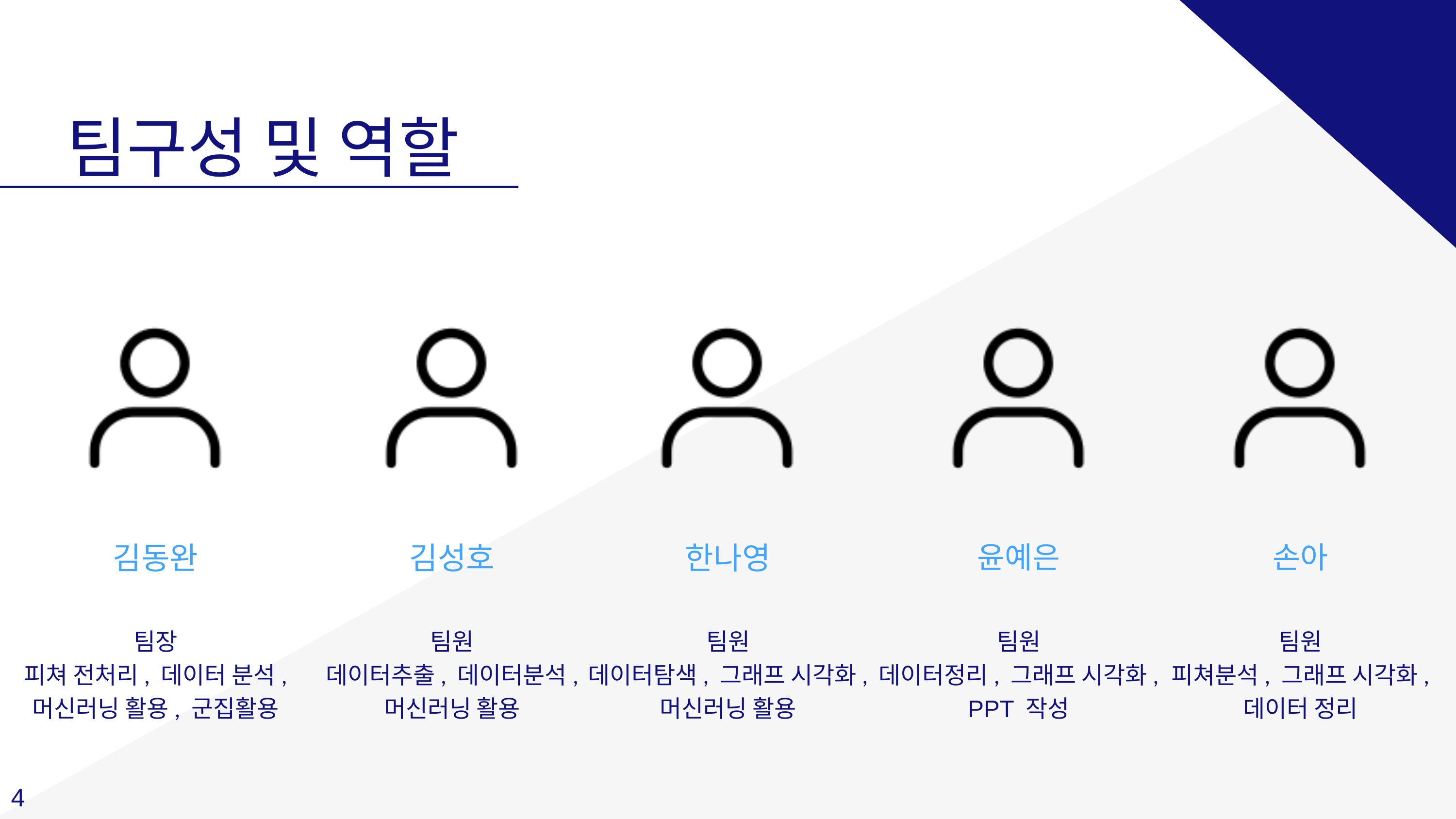

팀구성 및 역할

윤예은
손아
김동완
김성호
한나영
팀장
피쳐 전처리, 데이터 분석,
머신러닝 활용, 군집활용
팀원
데이터추출, 데이터분석,
머신러닝 활용
팀원
데이터탐색, 그래프 시각화,
머신러닝 활용
팀원
데이터정리, 그래프 시각화,
PPT 작성
팀원
피쳐분석, 그래프 시각화,
데이터 정리
4